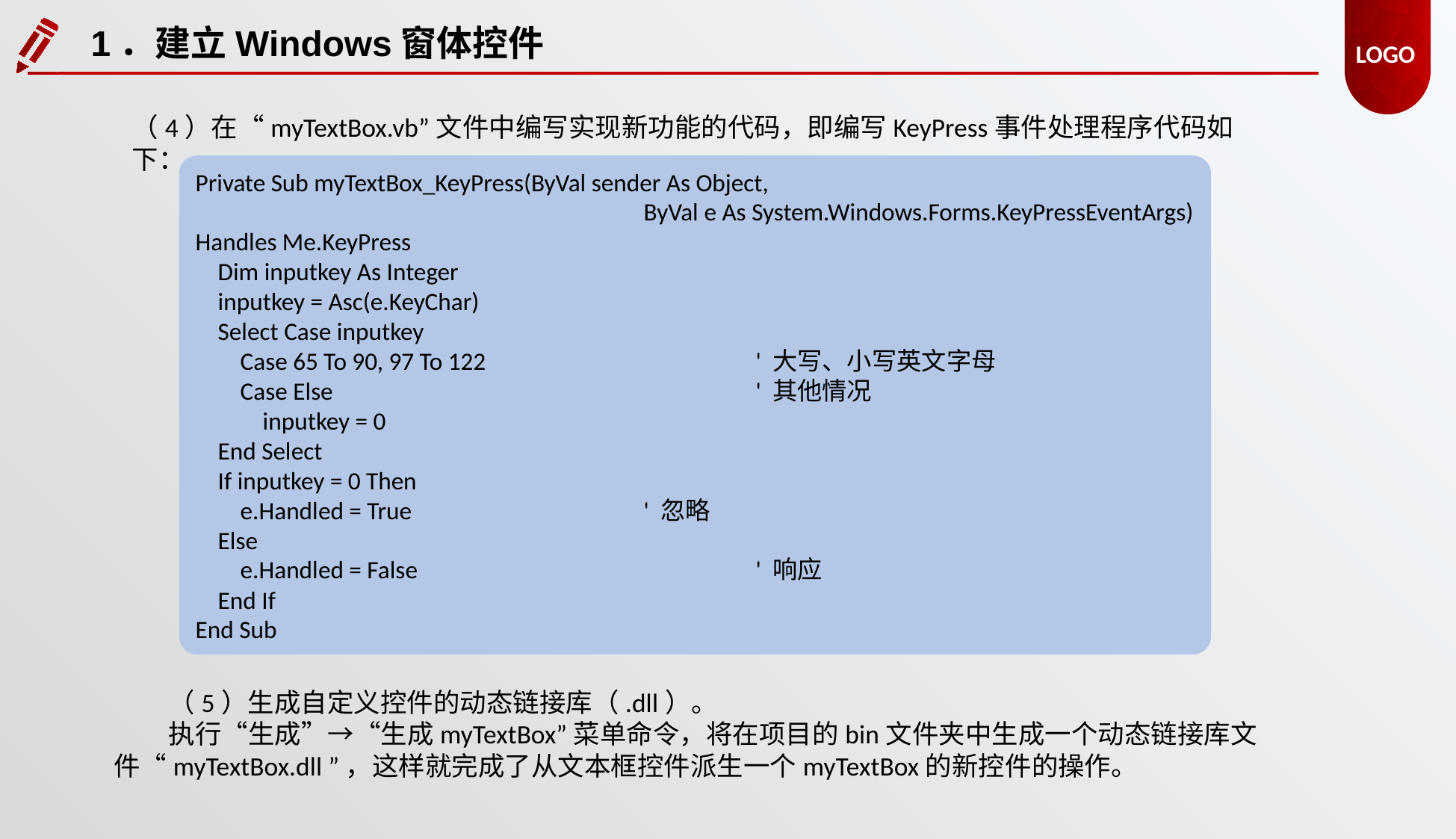

1．建立Windows窗体控件
（4）在“myTextBox.vb”文件中编写实现新功能的代码，即编写KeyPress事件处理程序代码如下：
Private Sub myTextBox_KeyPress(ByVal sender As Object,
				ByVal e As System.Windows.Forms.KeyPressEventArgs) Handles Me.KeyPress
    Dim inputkey As Integer
    inputkey = Asc(e.KeyChar)
    Select Case inputkey
        Case 65 To 90, 97 To 122 			' 大写、小写英文字母
        Case Else 				' 其他情况
            inputkey = 0
    End Select
    If inputkey = 0 Then
        e.Handled = True 			' 忽略
    Else
        e.Handled = False 			' 响应
    End If
End Sub
（5）生成自定义控件的动态链接库（.dll）。
执行“生成”→“生成myTextBox”菜单命令，将在项目的bin文件夹中生成一个动态链接库文件“myTextBox.dll ”，这样就完成了从文本框控件派生一个myTextBox的新控件的操作。